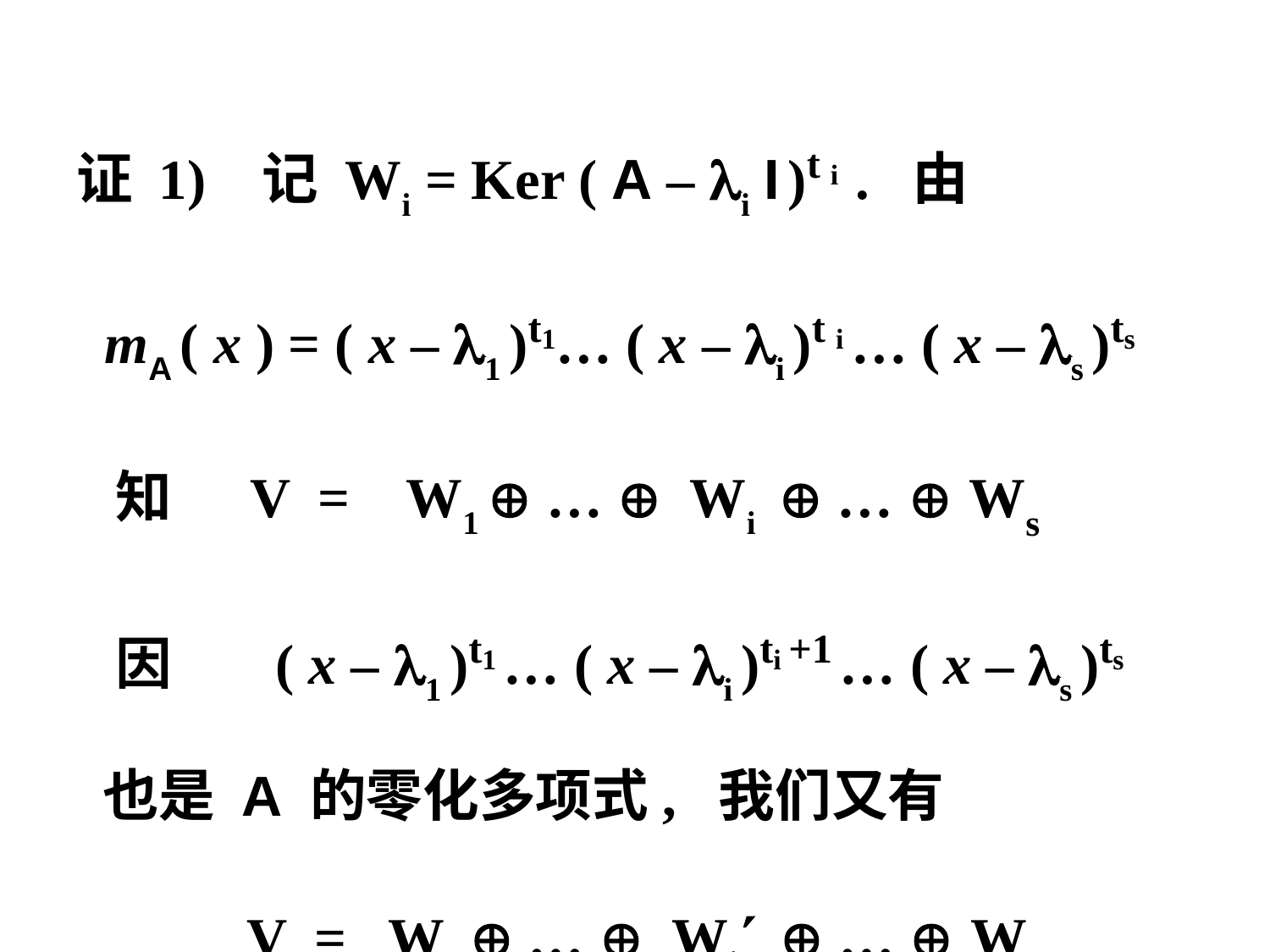

证 1)   记 Wi = Ker ( A – λi I )t i  .  由
  mA ( x ) = ( x – λ1 )t1… ( x – λi )t i … ( x – λs )ts
  知     V  =    W1 ⊕ … ⊕  Wi  ⊕ … ⊕  Ws
  因       ( x – λ1 )t1 … ( x – λi )ti +1 … ( x – λs )ts
 也是 A 的零化多项式,  我们又有
            V  =   W1 ⊕ … ⊕  Wi′  ⊕ … ⊕  Ws